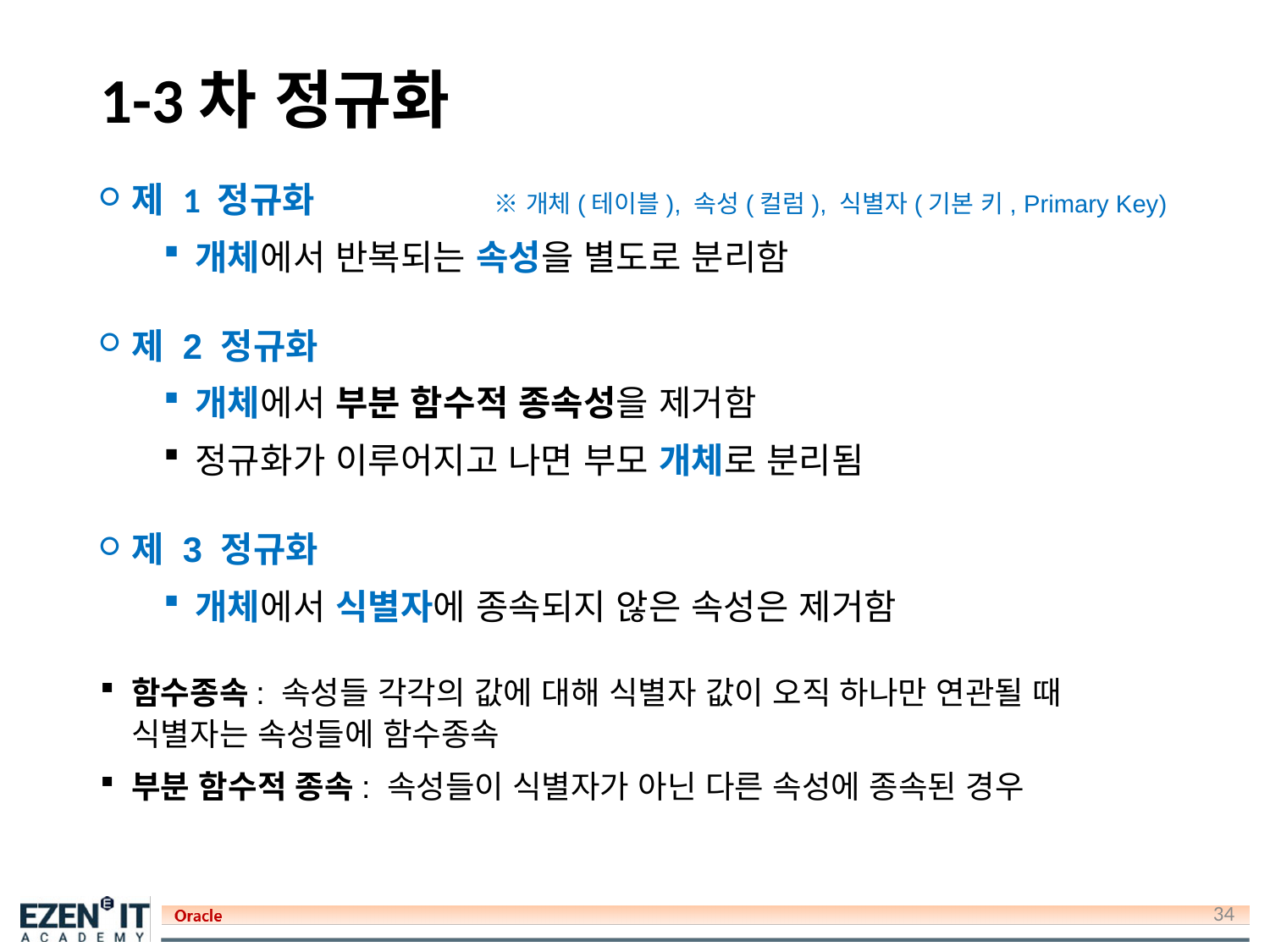

# 1-3차 정규화
제 1 정규화                  ※ 개체(테이블), 속성(컬럼), 식별자(기본 키, Primary Key)
개체에서 반복되는 속성을 별도로 분리함
제 2 정규화
개체에서 부분 함수적 종속성을 제거함
정규화가 이루어지고 나면 부모 개체로 분리됨
제 3 정규화
개체에서 식별자에 종속되지 않은 속성은 제거함
함수종속: 속성들 각각의 값에 대해 식별자 값이 오직 하나만 연관될 때 식별자는 속성들에 함수종속
부분 함수적 종속: 속성들이 식별자가 아닌 다른 속성에 종속된 경우
34